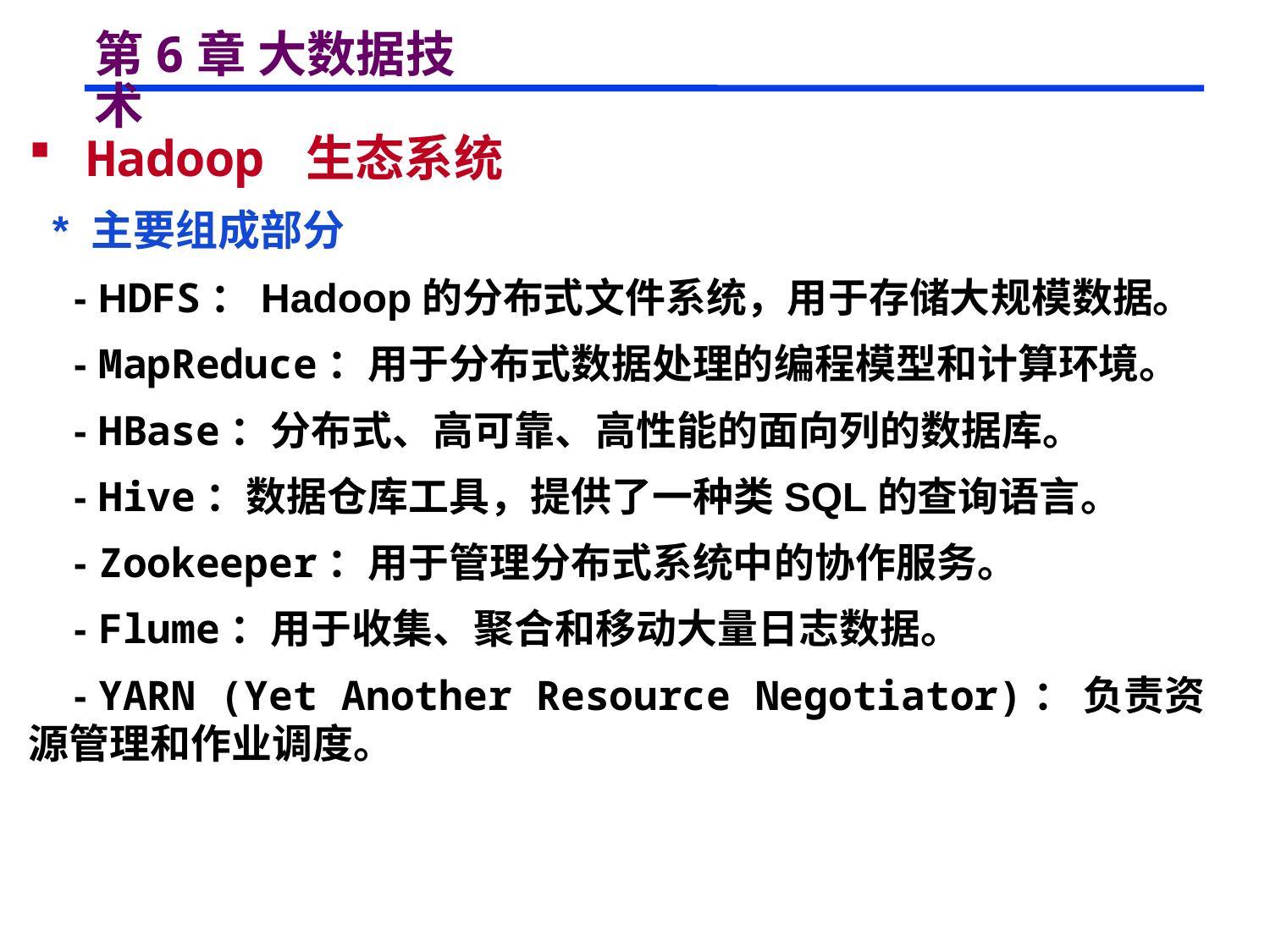

# 第6章 大数据技术
 Hadoop 生态系统
  * 主要组成部分
    - HDFS：Hadoop的分布式文件系统，用于存储大规模数据。
    - MapReduce：用于分布式数据处理的编程模型和计算环境。
    - HBase：分布式、高可靠、高性能的面向列的数据库。
    - Hive：数据仓库工具，提供了一种类SQL的查询语言。
    - Zookeeper：用于管理分布式系统中的协作服务。
    - Flume：用于收集、聚合和移动大量日志数据。
    - YARN (Yet Another Resource Negotiator)： 负责资源管理和作业调度。